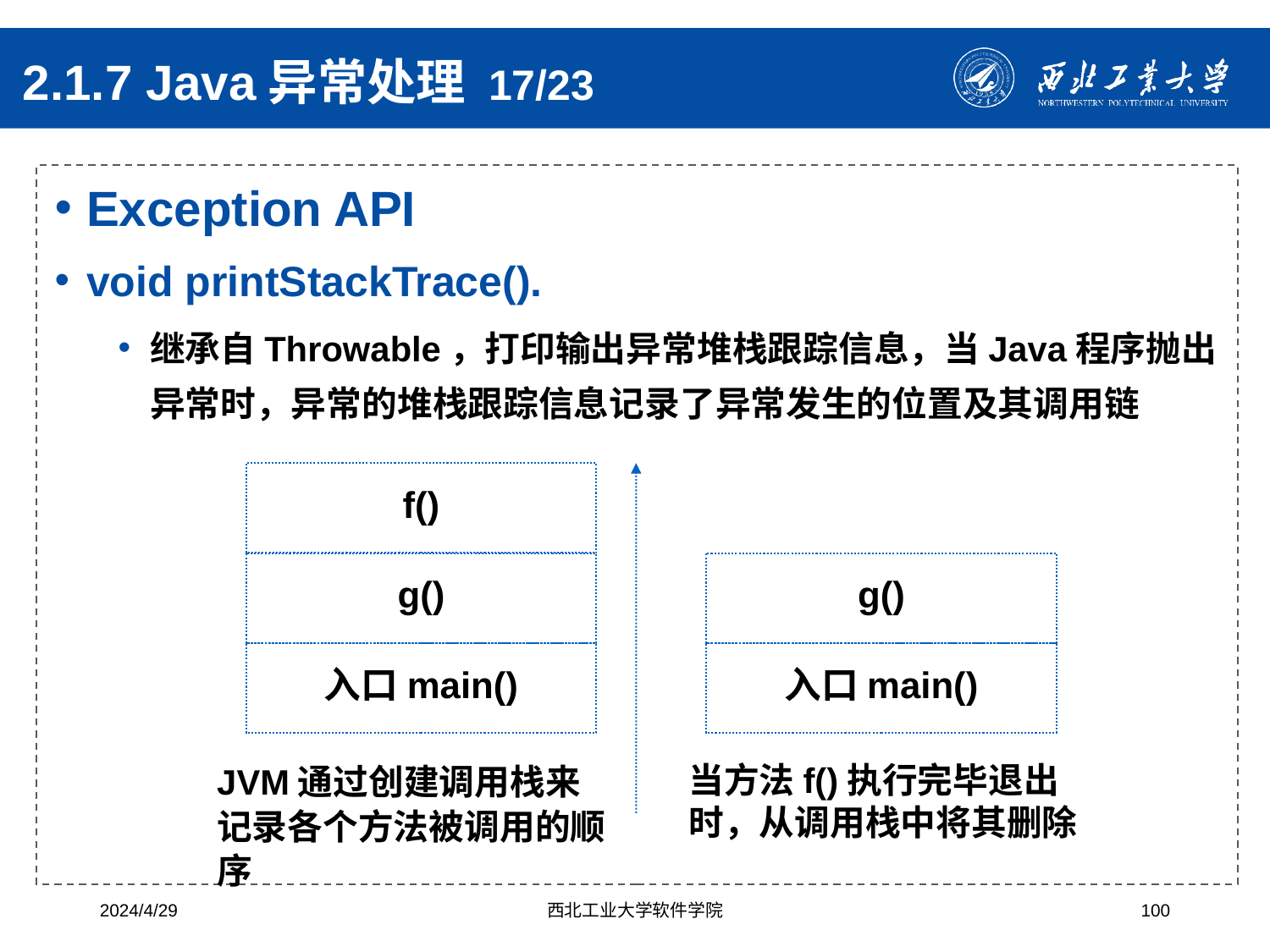

# 2.1.7 Java异常处理 17/23
Exception API
void printStackTrace().
继承自Throwable，打印输出异常堆栈跟踪信息，当Java程序抛出异常时，异常的堆栈跟踪信息记录了异常发生的位置及其调用链
f()
g()
入口main()

g()
入口main()
JVM通过创建调用栈来记录各个方法被调用的顺序
当方法f()执行完毕退出时，从调用栈中将其删除
2024/4/29
西北工业大学软件学院
100